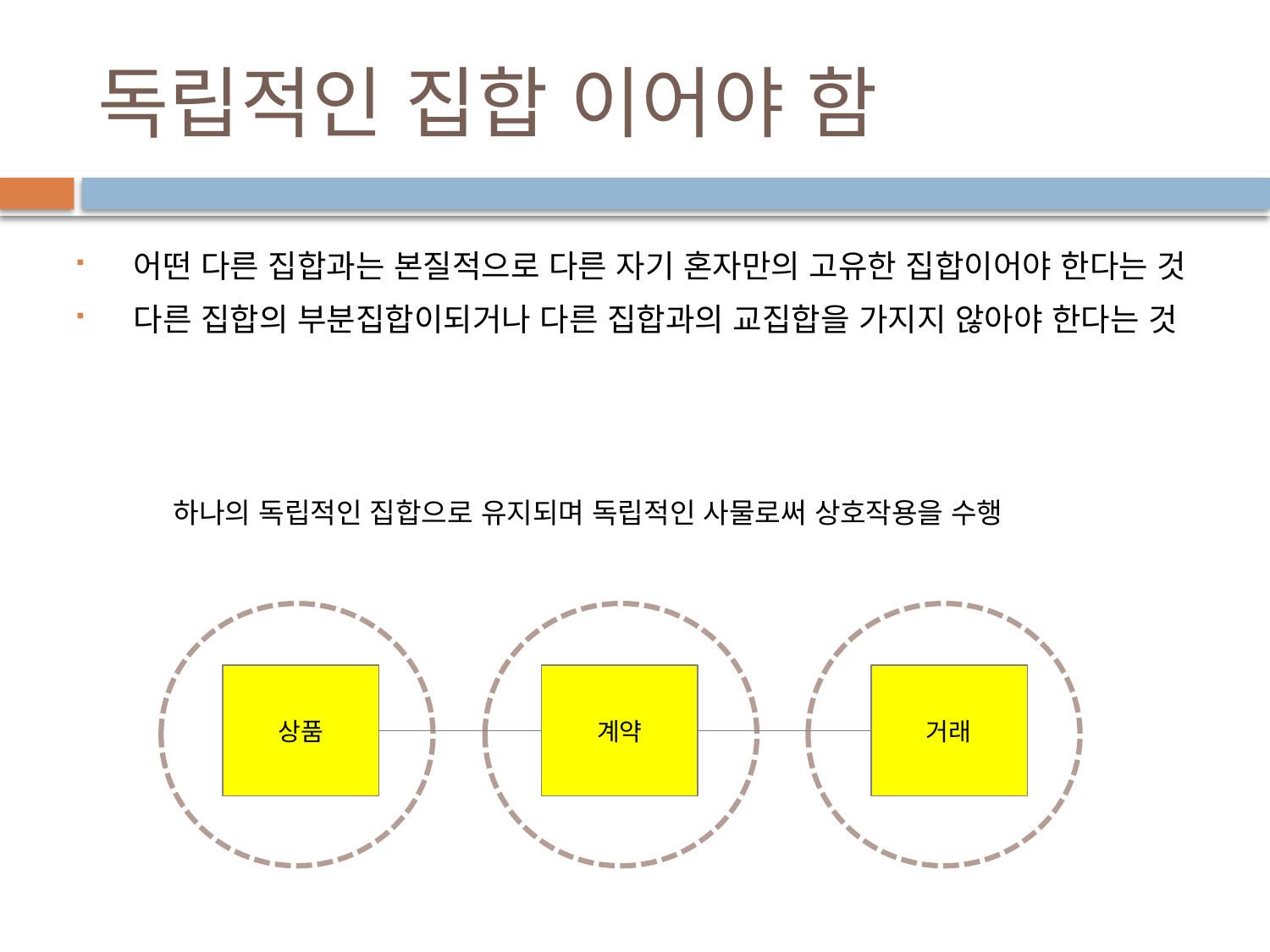

# 독립적인 집합 이어야 함
 어떤 다른 집합과는 본질적으로 다른 자기 혼자만의 고유한 집합이어야 한다는 것
 다른 집합의 부분집합이되거나 다른 집합과의 교집합을 가지지 않아야 한다는 것
하나의 독립적인 집합으로 유지되며 독립적인 사물로써 상호작용을 수행

상품
계약
거래